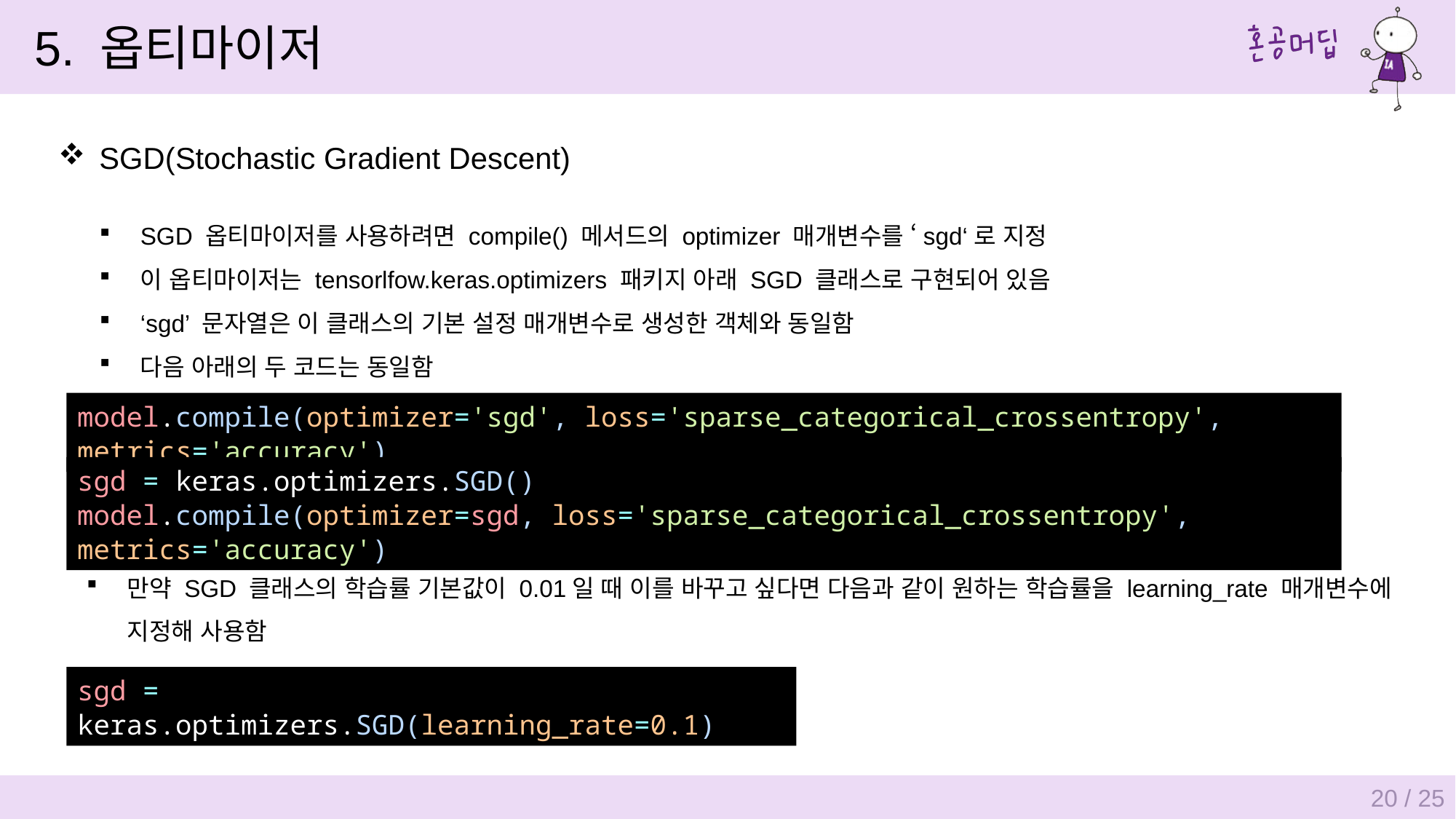

5. 옵티마이저
SGD(Stochastic Gradient Descent)
SGD 옵티마이저를 사용하려면 compile() 메서드의 optimizer 매개변수를 ‘sgd‘로 지정
이 옵티마이저는 tensorlfow.keras.optimizers 패키지 아래 SGD 클래스로 구현되어 있음
‘sgd’ 문자열은 이 클래스의 기본 설정 매개변수로 생성한 객체와 동일함
다음 아래의 두 코드는 동일함
model.compile(optimizer='sgd', loss='sparse_categorical_crossentropy', metrics='accuracy')
sgd = keras.optimizers.SGD()
model.compile(optimizer=sgd, loss='sparse_categorical_crossentropy', metrics='accuracy')
만약 SGD 클래스의 학습률 기본값이 0.01일 때 이를 바꾸고 싶다면 다음과 같이 원하는 학습률을 learning_rate 매개변수에
지정해 사용함
sgd = keras.optimizers.SGD(learning_rate=0.1)
20 / 25